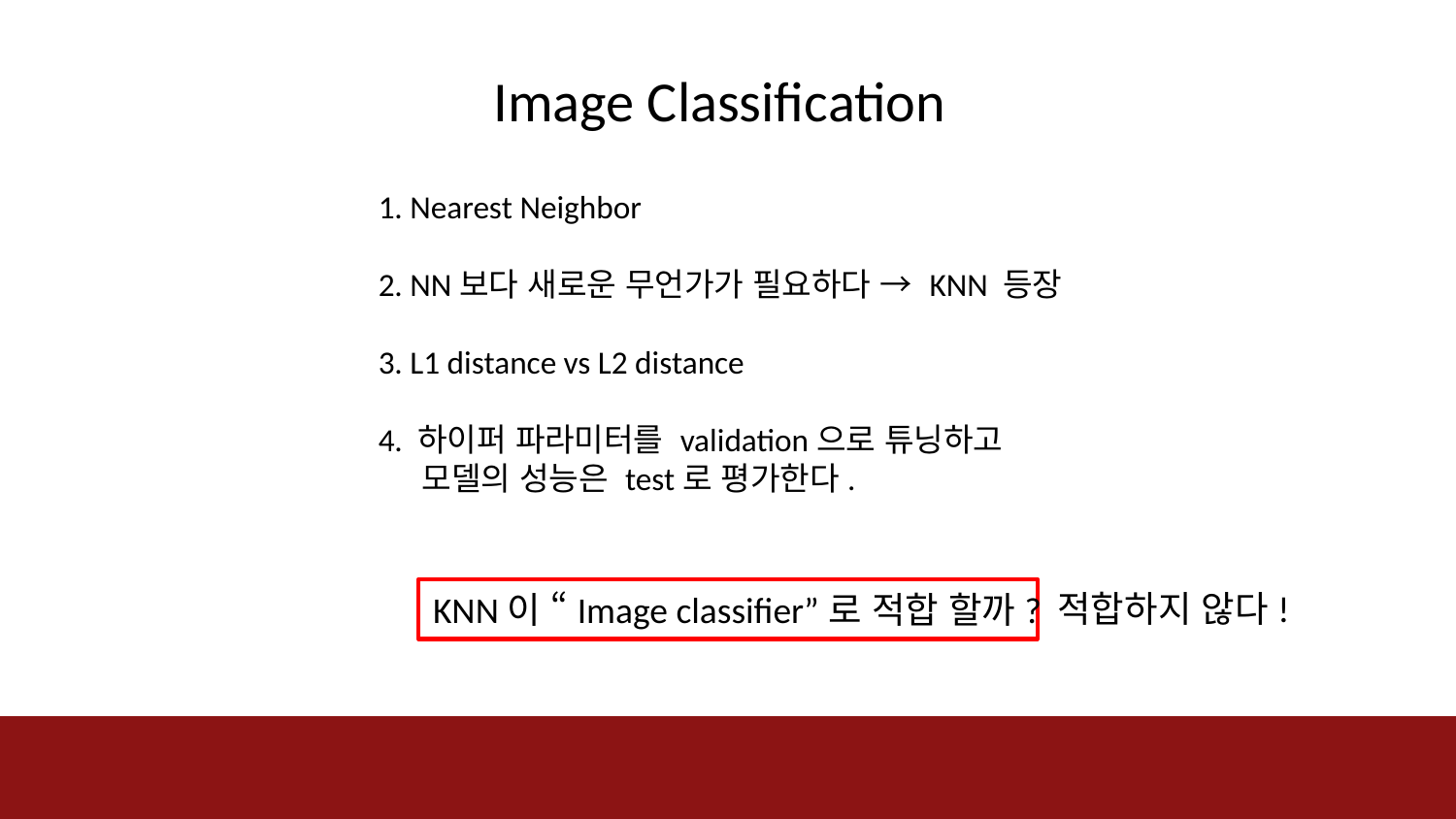

Image Classification
1. Nearest Neighbor

2. NN보다 새로운 무언가가 필요하다 → KNN 등장

3. L1 distance vs L2 distance

4. 하이퍼 파라미터를 validation으로 튜닝하고
    모델의 성능은 test로 평가한다.
KNN이 “Image classifier”로 적합 할까?
적합하지 않다!